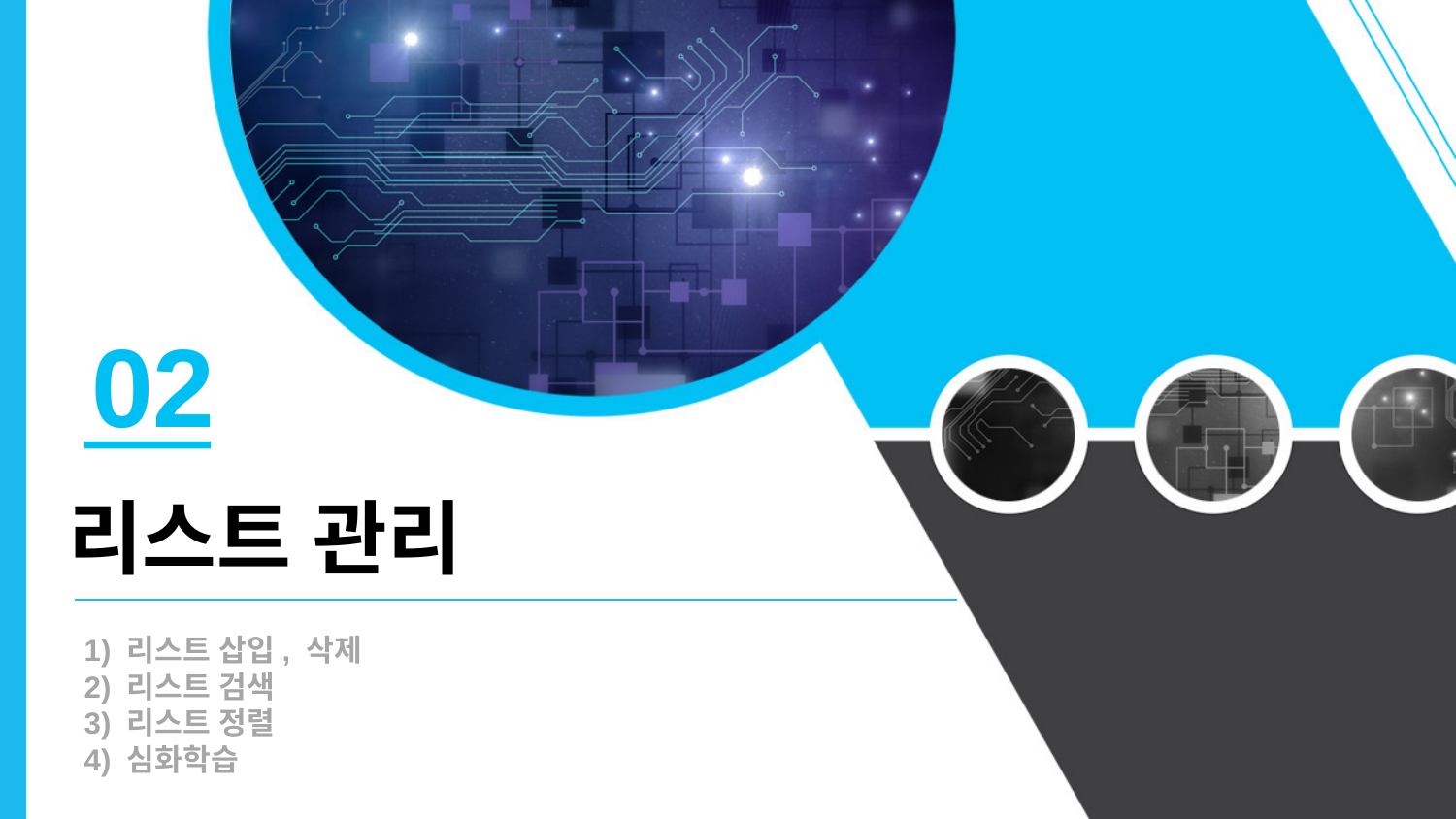

02

리스트 관리
1) 리스트 삽입, 삭제
2) 리스트 검색
3) 리스트 정렬
4) 심화학습